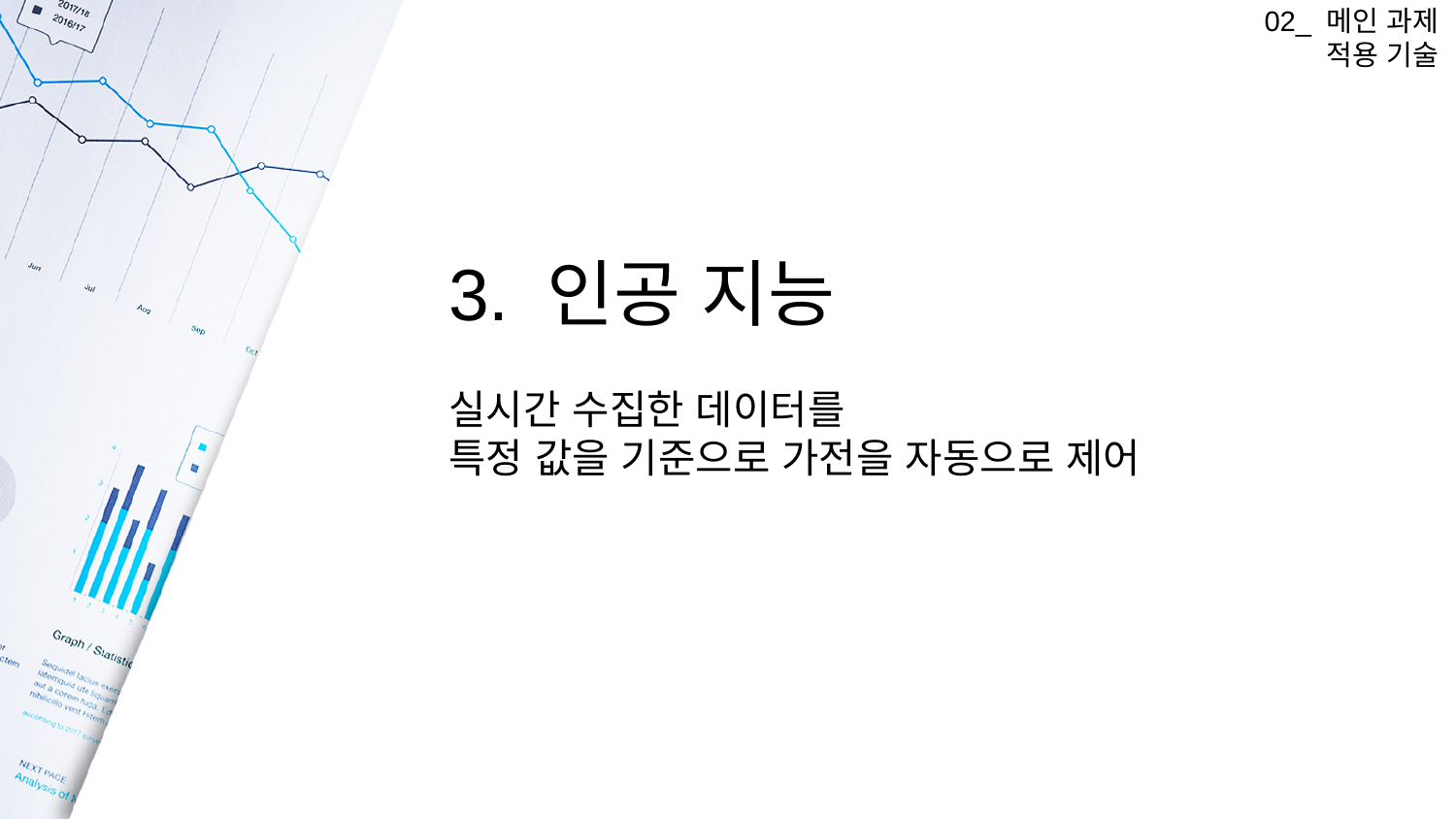

02_ 메인 과제
적용 기술
3. 인공 지능

실시간 수집한 데이터를
특정 값을 기준으로 가전을 자동으로 제어